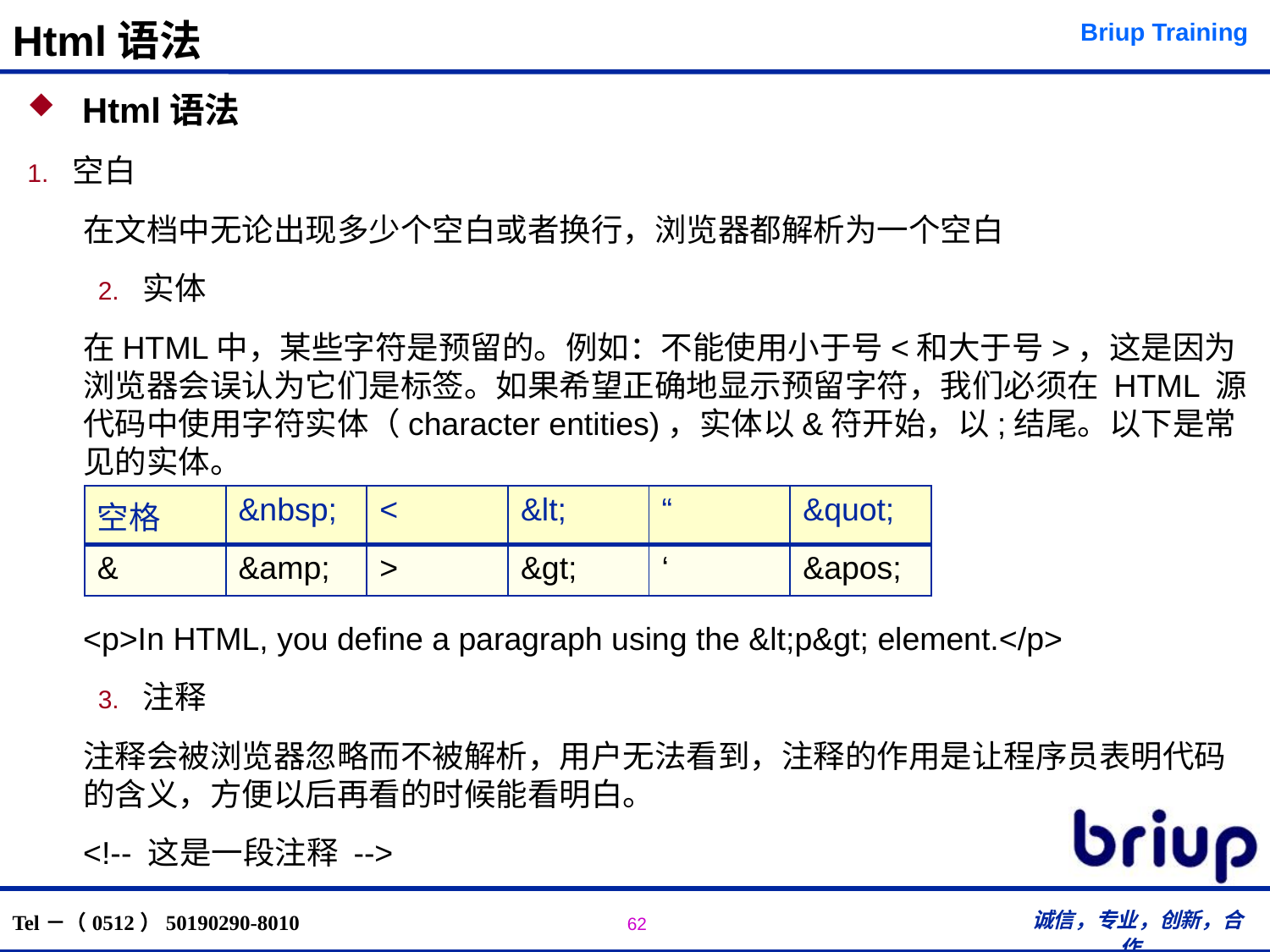

# Html语法
 Html语法
空白
在文档中无论出现多少个空白或者换行，浏览器都解析为一个空白
实体
在HTML中，某些字符是预留的。例如：不能使用小于号<和大于号>，这是因为浏览器会误认为它们是标签。如果希望正确地显示预留字符，我们必须在 HTML 源代码中使用字符实体（character entities)，实体以&符开始，以;结尾。以下是常见的实体。

<p>In HTML, you define a paragraph using the &lt;p&gt; element.</p>
注释
注释会被浏览器忽略而不被解析，用户无法看到，注释的作用是让程序员表明代码的含义，方便以后再看的时候能看明白。
<!-- 这是一段注释 -->
| 空格 | &nbsp; | < | &lt; | “ | &quot; |
| --- | --- | --- | --- | --- | --- |
| & | &amp; | > | &gt; | ‘ | &apos; |